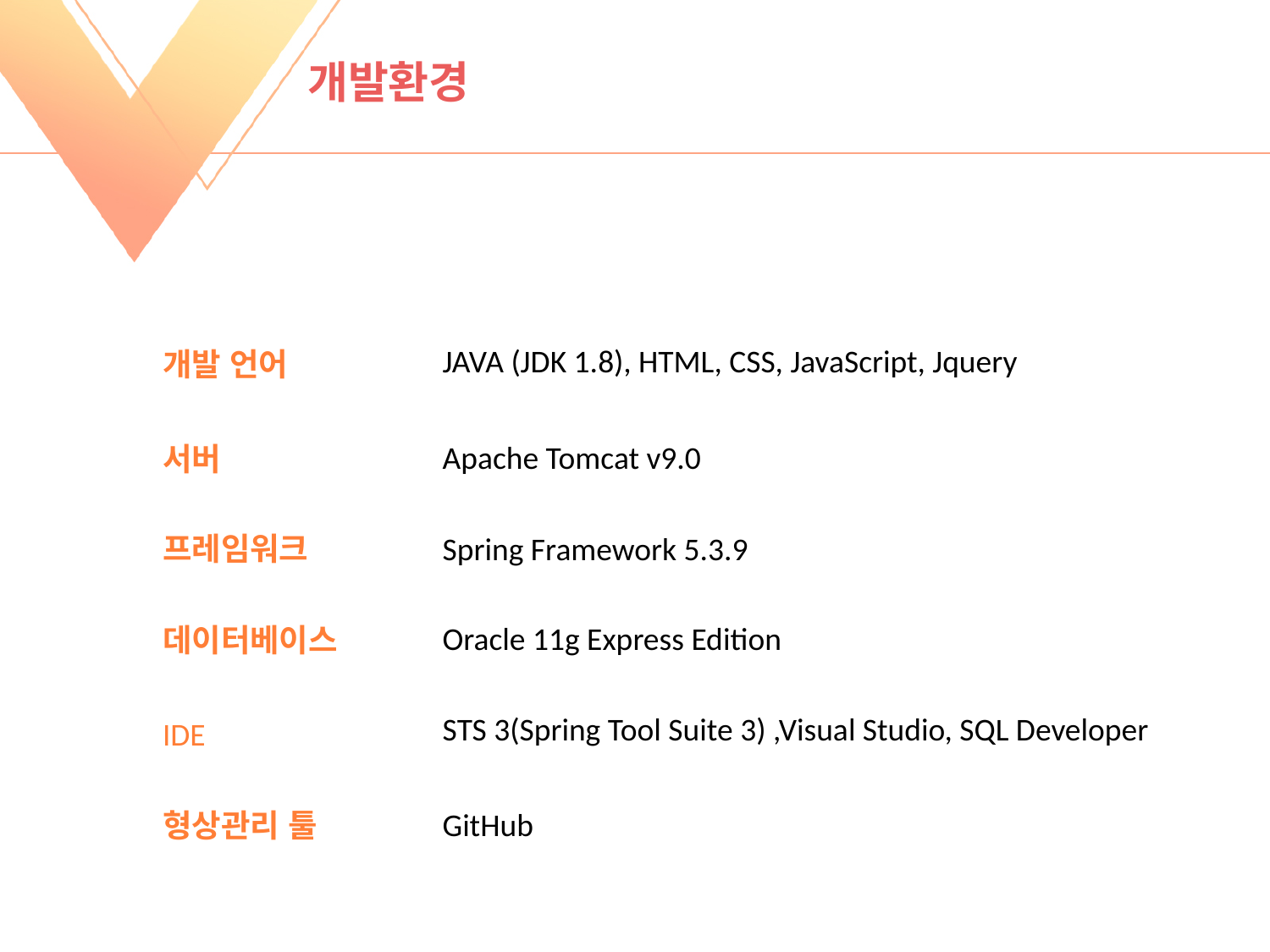

# 개발환경
JAVA (JDK 1.8), HTML, CSS, JavaScript, Jquery
개발 언어
Apache Tomcat v9.0
서버
Spring Framework 5.3.9
프레임워크
Oracle 11g Express Edition
데이터베이스
STS 3(Spring Tool Suite 3) ,Visual Studio, SQL Developer
IDE
GitHub
형상관리 툴